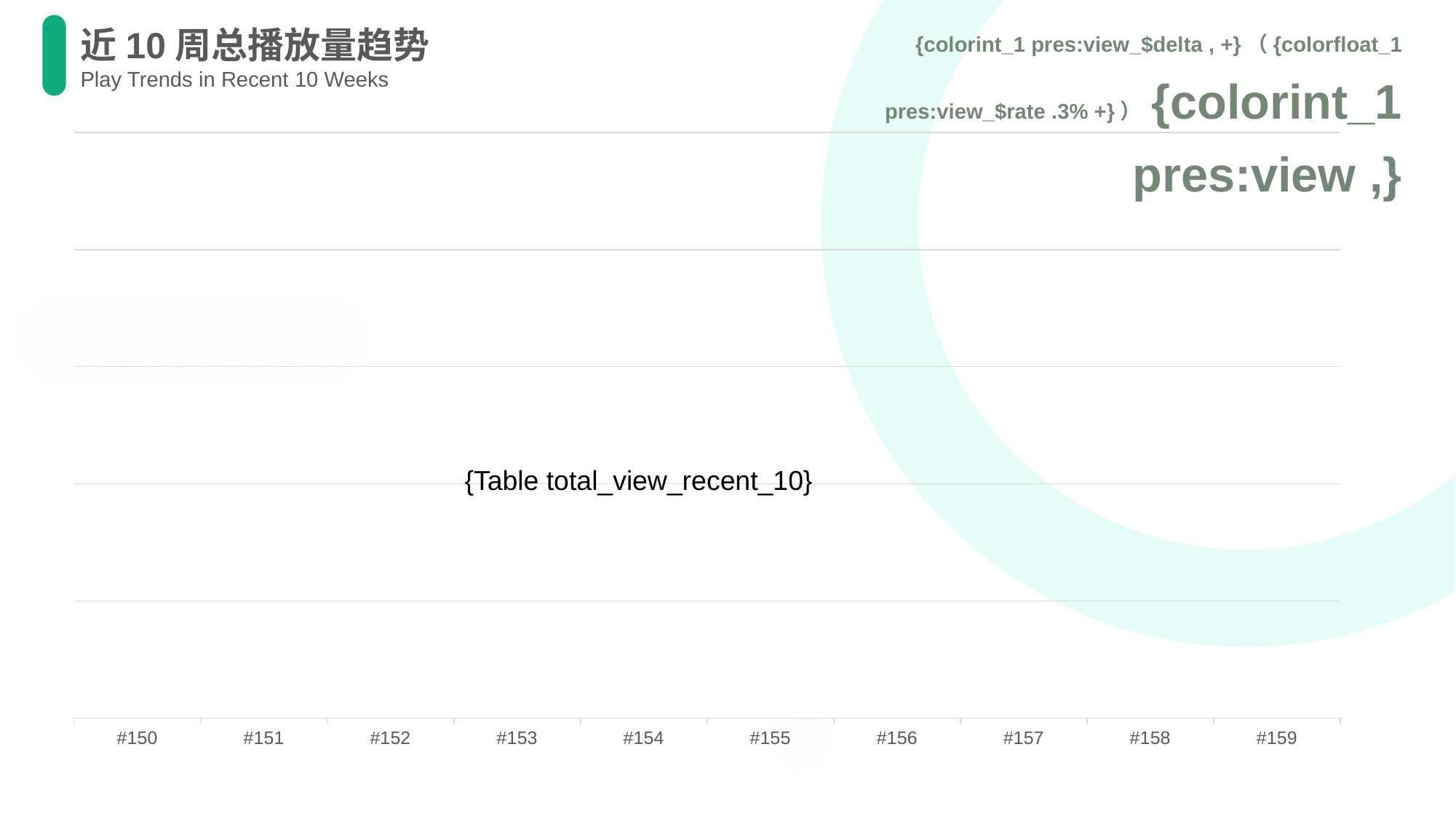

近10周总播放量趋势
Play Trends in Recent 10 Weeks
{colorint_1 pres:view_$delta , +}（{colorfloat_1 pres:view_$rate .3% +}） {colorint_1 pres:view ,}

[unsupported chart]

{Table total_view_recent_10}